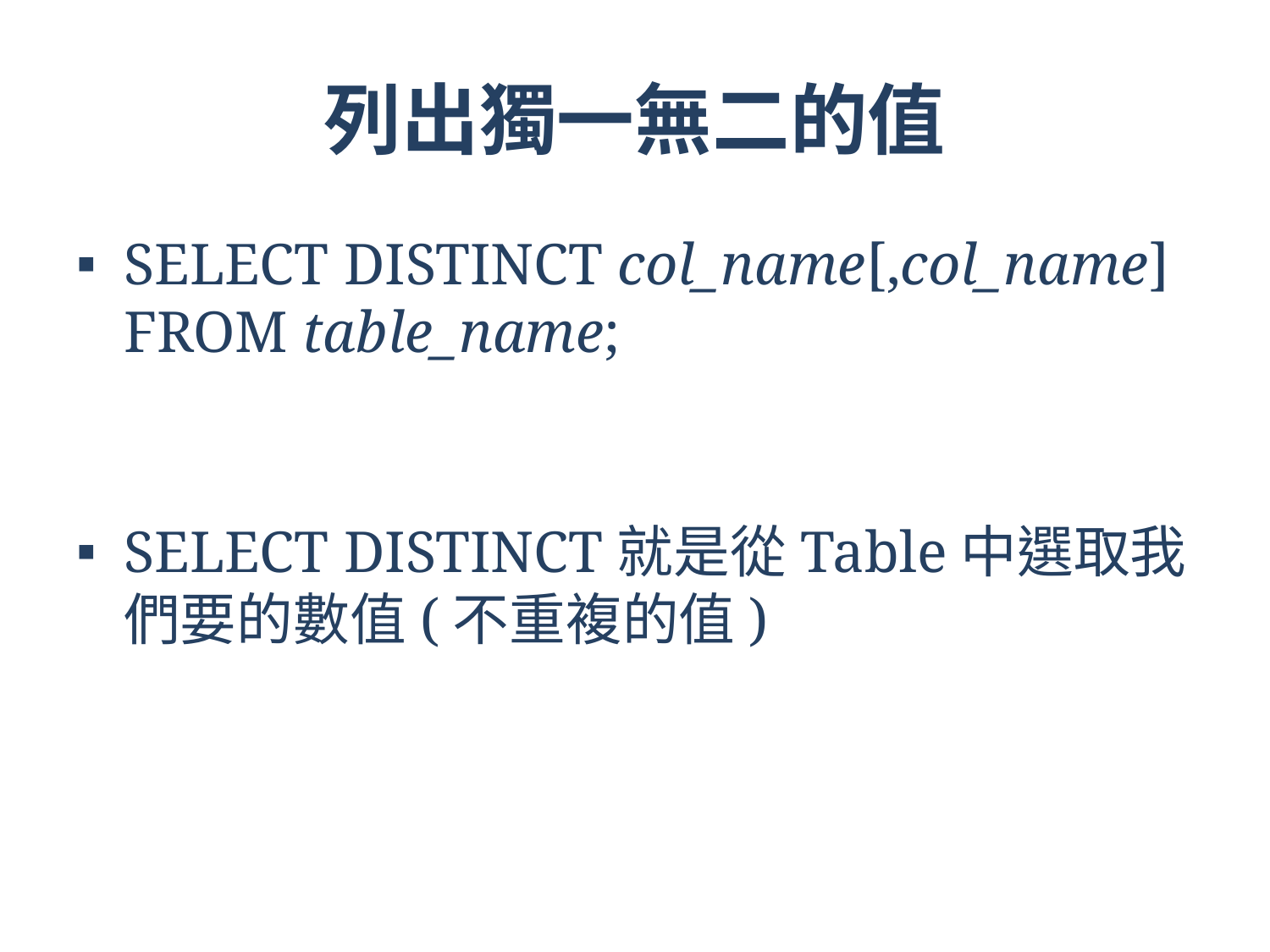

# 列出獨一無二的值
SELECT DISTINCT col_name[,col_name]
FROM table_name;

SELECT DISTINCT就是從Table中選取我們要的數值(不重複的值)